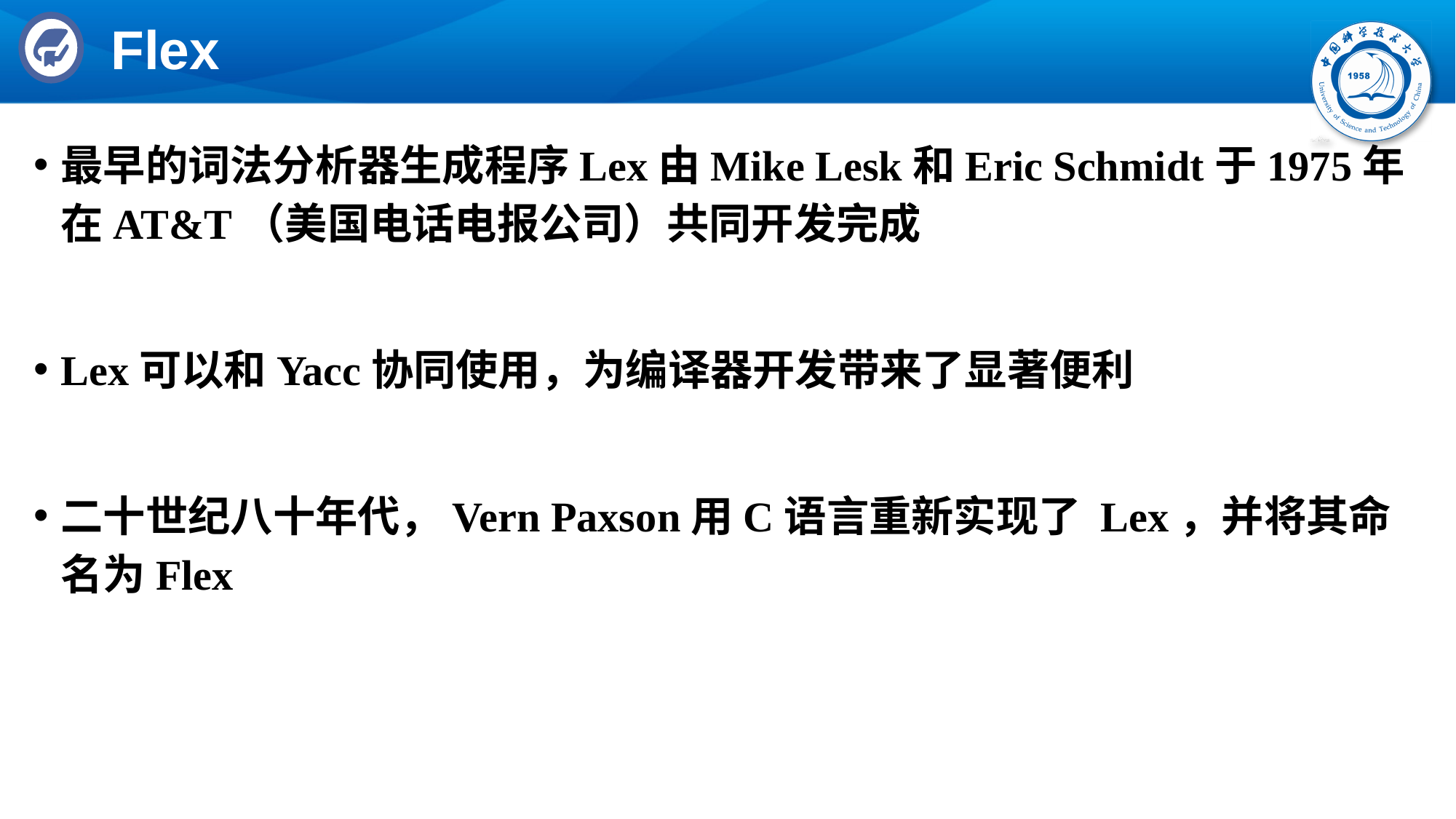

# Flex
最早的词法分析器生成程序Lex由Mike Lesk和Eric Schmidt于1975年在AT&T（美国电话电报公司）共同开发完成

Lex可以和Yacc协同使用，为编译器开发带来了显著便利

二十世纪八十年代，Vern Paxson用C语言重新实现了 Lex，并将其命名为Flex